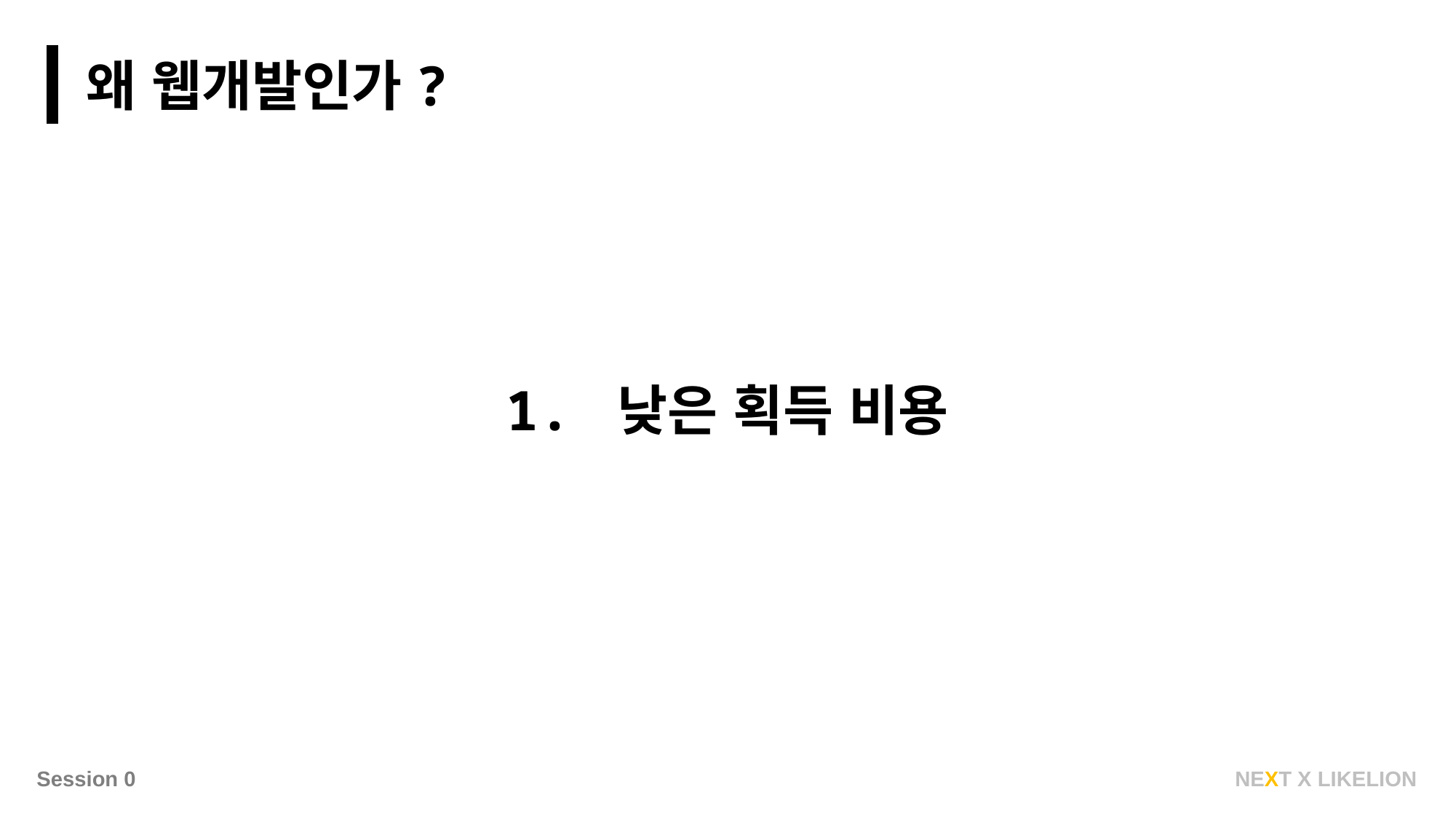

왜 웹개발인가?
1. 낮은 획득 비용
NEXT X LIKELION
Session 0